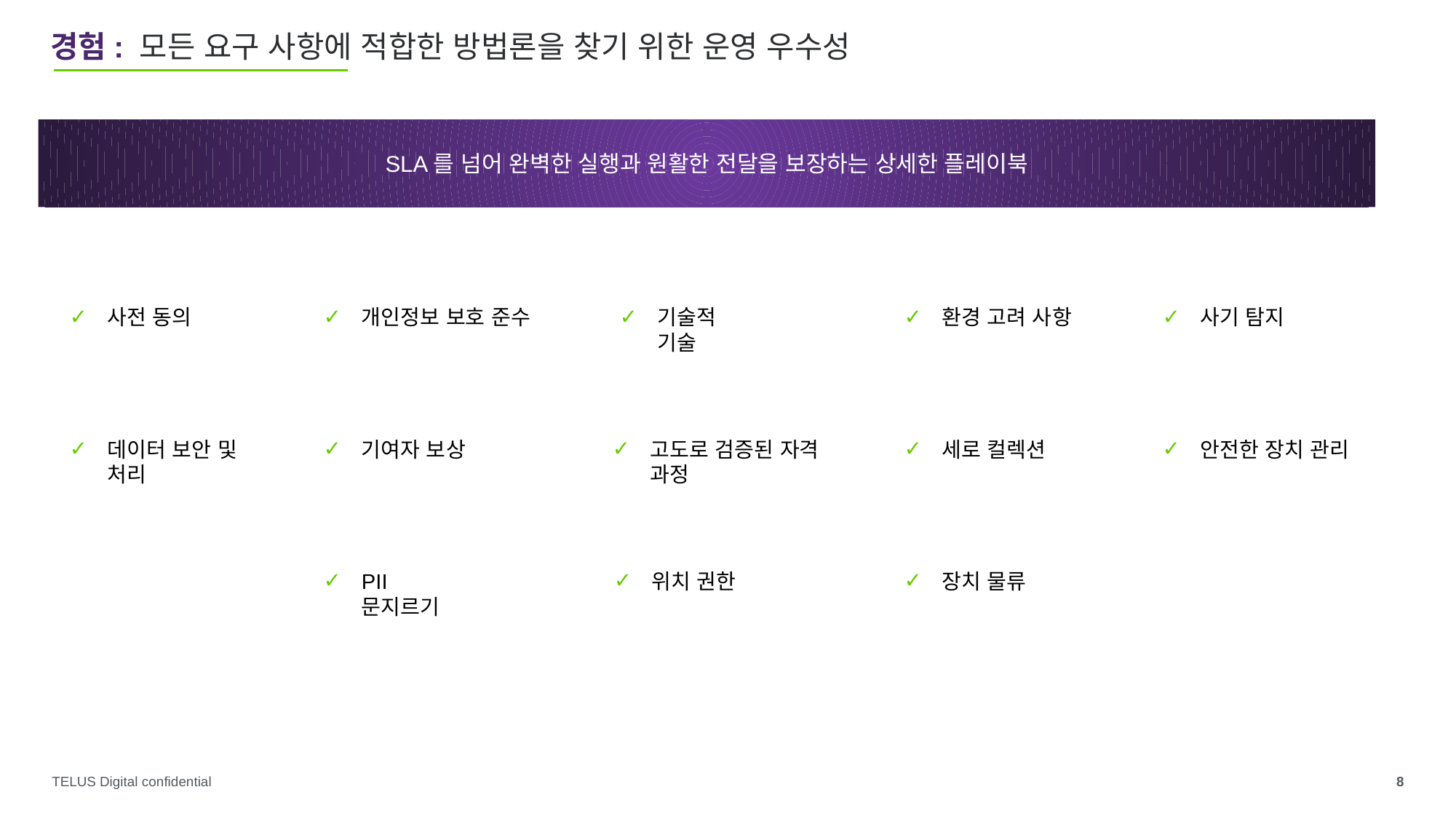

# 경험: 모든 요구 사항에 적합한 방법론을 찾기 위한 운영 우수성
SLA를 넘어 완벽한 실행과 원활한 전달을 보장하는 상세한 플레이북
기술적
기술
사전 동의
개인정보 보호 준수
환경 고려 사항
사기 탐지
데이터 보안 및 처리
기여자 보상
고도로 검증된 자격 과정
세로 컬렉션
안전한 장치 관리
PII
문지르기
위치 권한
장치 물류
8